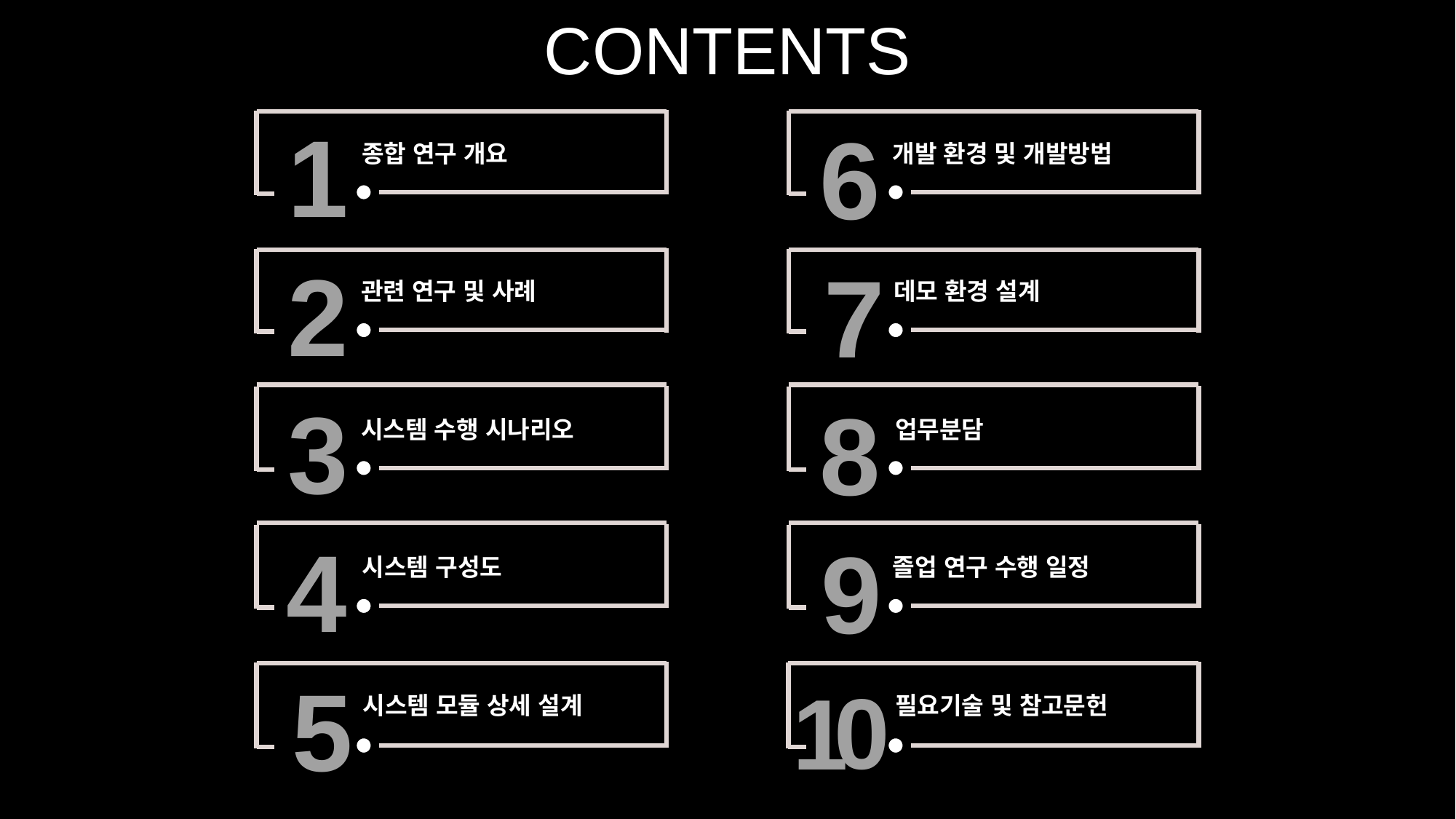

CONTENTS
1
종합 연구 개요

6
개발 환경 및 개발방법

2
관련 연구 및 사례

7
데모 환경 설계

3
시스템 수행 시나리오

8
업무분담

4
시스템 구성도

9
졸업 연구 수행 일정

5
시스템 모듈 상세 설계

필요기술 및 참고문헌

0
1